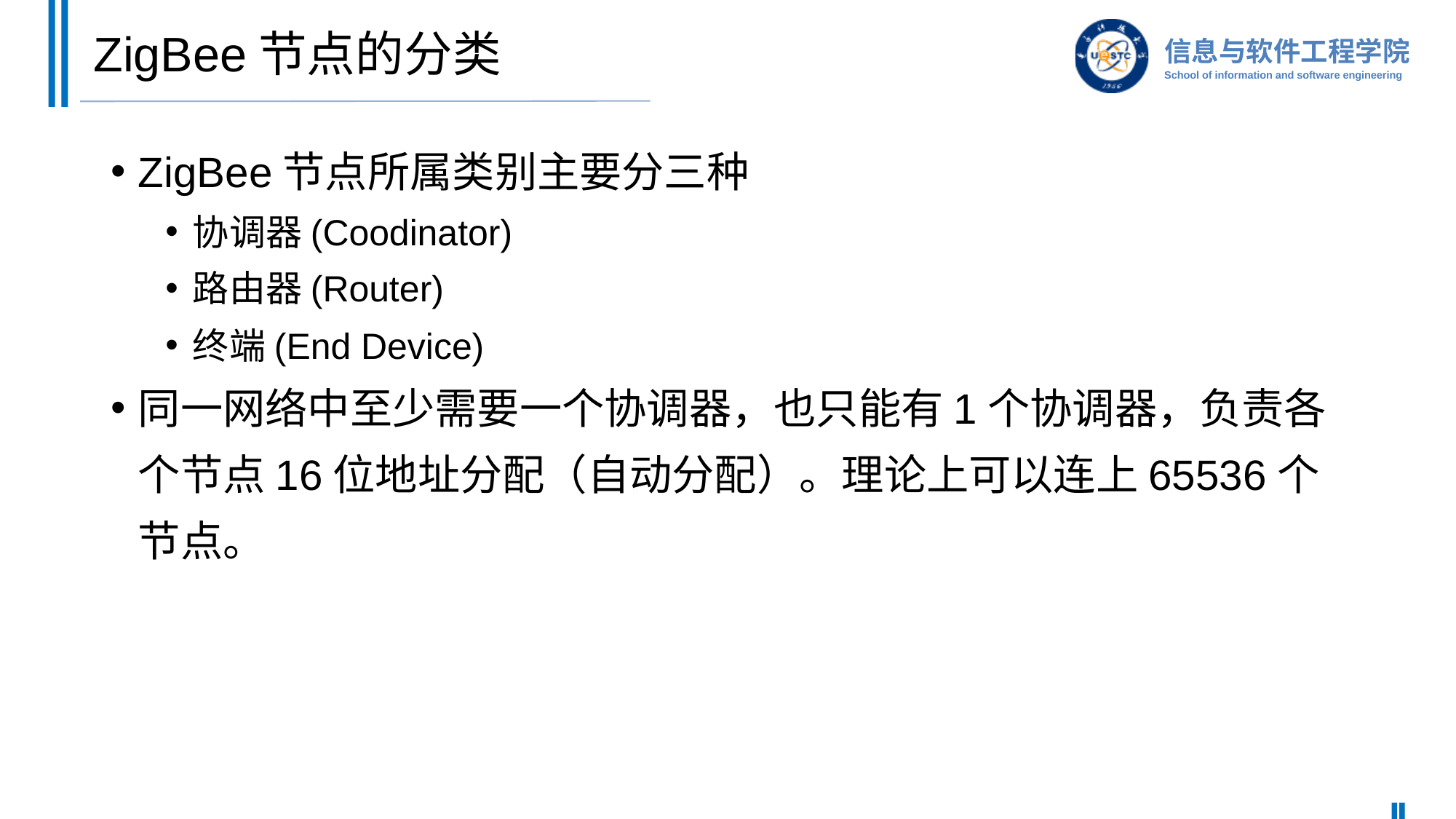

# ZigBee节点的分类
ZigBee节点所属类别主要分三种
协调器(Coodinator)
路由器(Router)
终端(End Device)
同一网络中至少需要一个协调器，也只能有1个协调器，负责各个节点16位地址分配（自动分配）。理论上可以连上65536个节点。